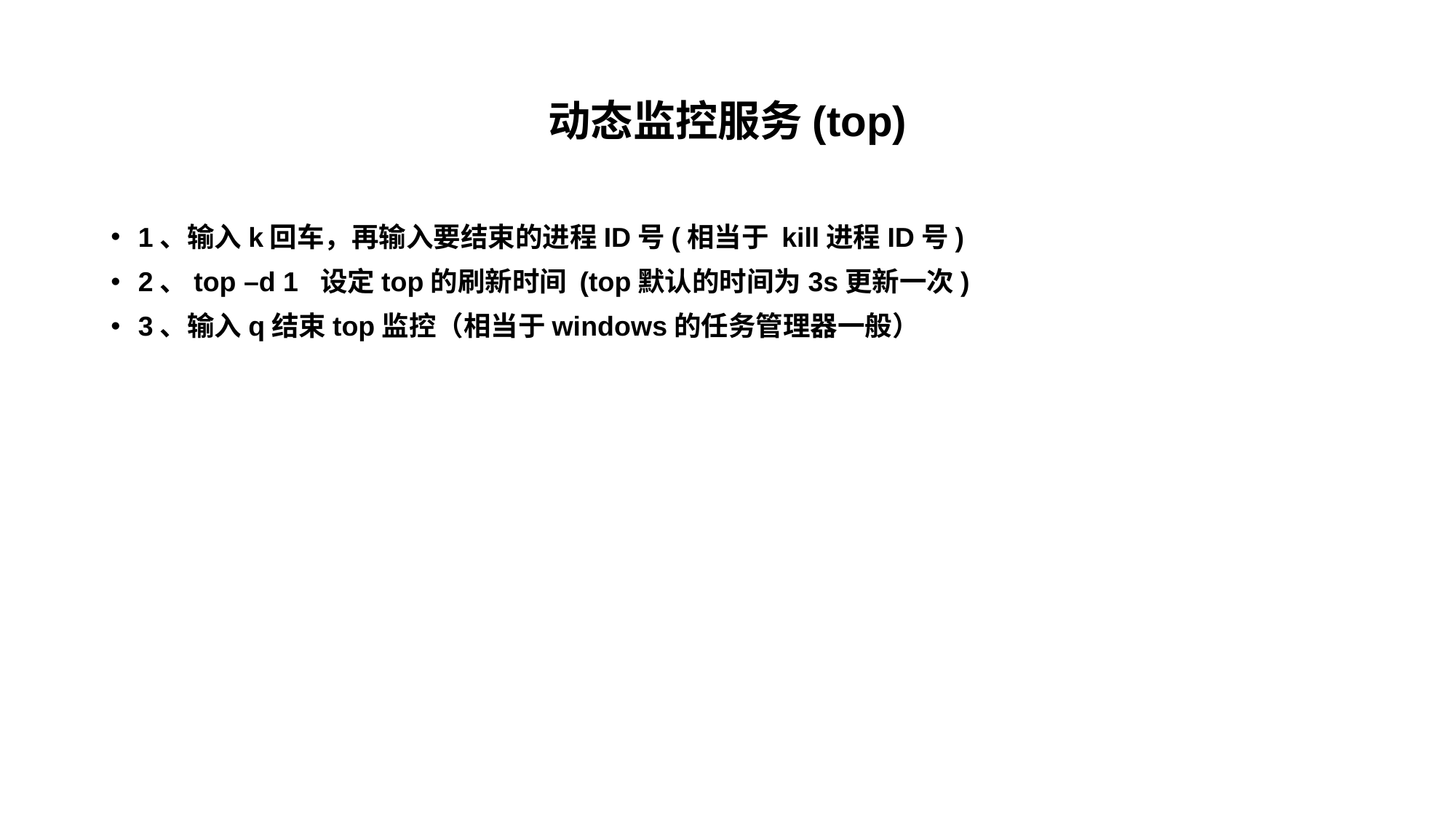

# 动态监控服务(top)
1、输入k回车，再输入要结束的进程ID号(相当于 kill进程ID号)
2、top –d 1  设定top的刷新时间 (top默认的时间为3s更新一次)
3、输入q结束top监控（相当于windows的任务管理器一般）